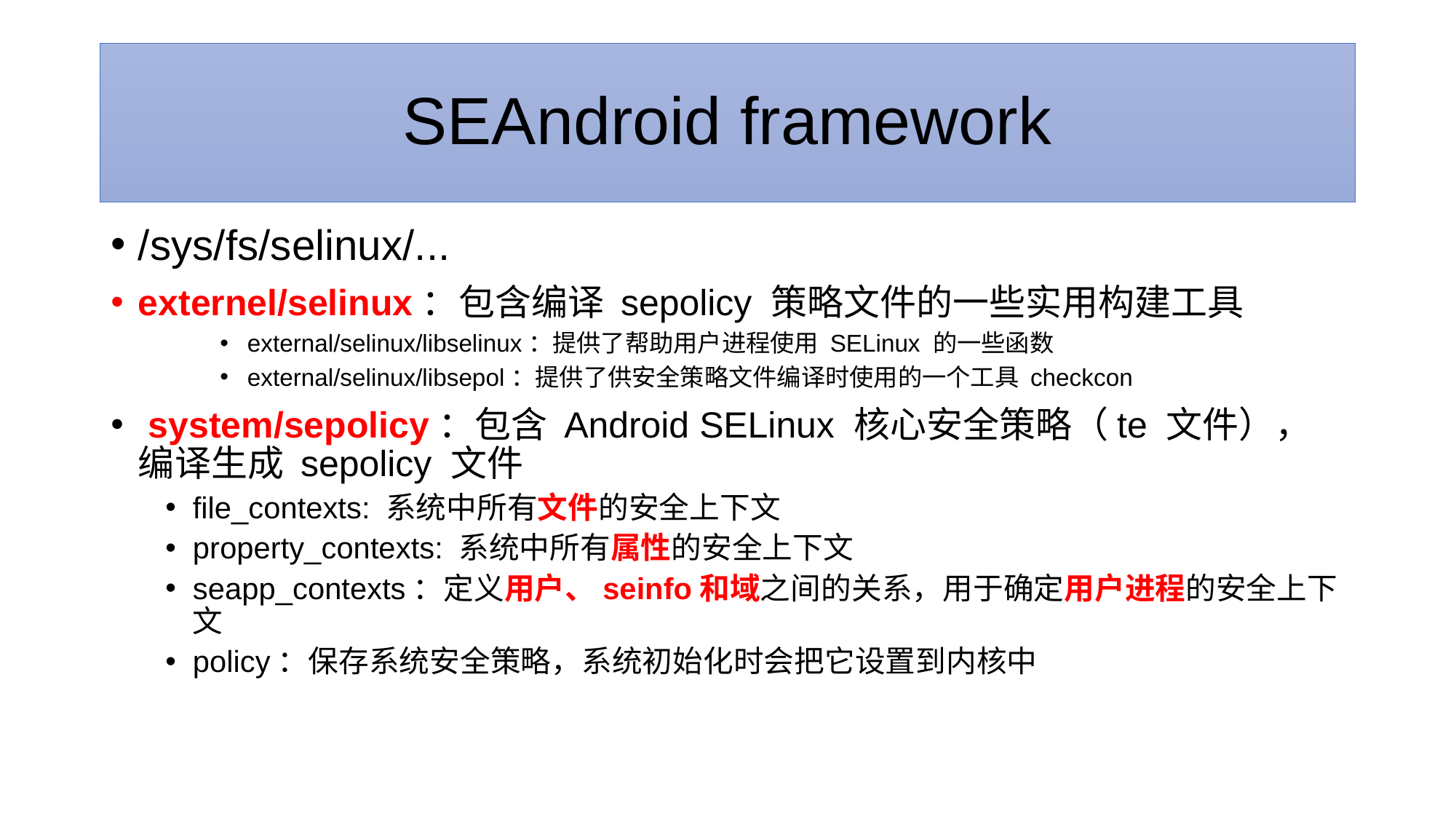

# SEAndroid framework
/sys/fs/selinux/...
externel/selinux：包含编译 sepolicy 策略文件的一些实用构建工具
external/selinux/libselinux：提供了帮助用户进程使用 SELinux 的一些函数
external/selinux/libsepol：提供了供安全策略文件编译时使用的一个工具 checkcon
 system/sepolicy：包含 Android SELinux 核心安全策略（te 文件），编译生成 sepolicy 文件
file_contexts: 系统中所有文件的安全上下文
property_contexts: 系统中所有属性的安全上下文
seapp_contexts：定义用户、seinfo和域之间的关系，用于确定用户进程的安全上下文
policy：保存系统安全策略，系统初始化时会把它设置到内核中